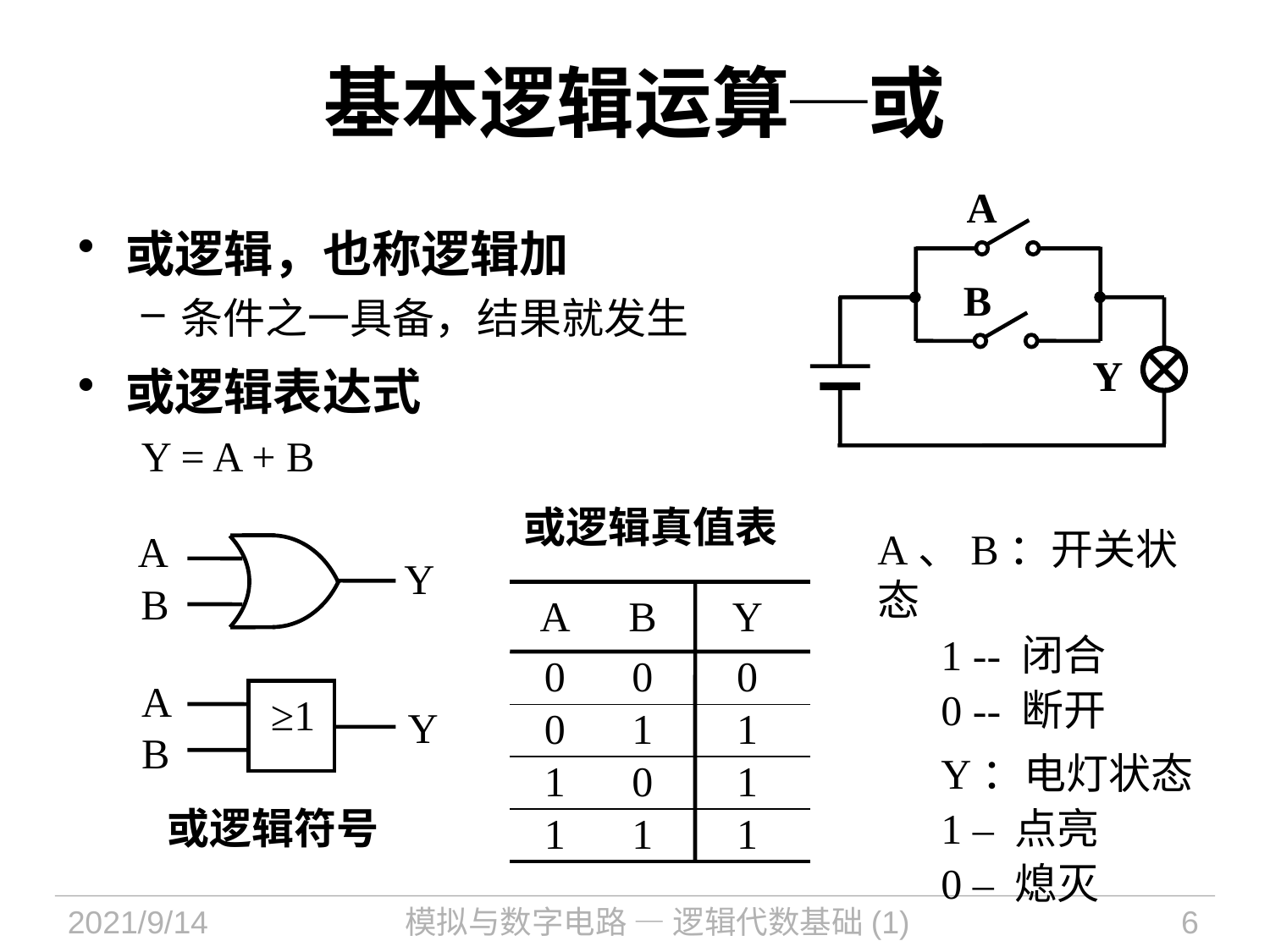

# 基本逻辑运算─或
A

B

Y

或逻辑，也称逻辑加
条件之一具备，结果就发生
或逻辑表达式
Y = A + B
或逻辑真值表
A、B：开关状态
1 -- 闭合
0 -- 断开
Y：电灯状态
1 – 点亮
0 – 熄灭
A

Y

B

|  |  |  |
| --- | --- | --- |
| 0 | 0 | 0 |
| 0 | 1 | 1 |
| 1 | 0 | 1 |
| 1 | 1 | 1 |
| A | B | Y |
| --- | --- | --- |
|  |  |  |
|  |  |  |
|  |  |  |
|  |  |  |

A

≥1

Y

B

或逻辑符号
2021/9/14
模拟与数字电路 — 逻辑代数基础(1)
6